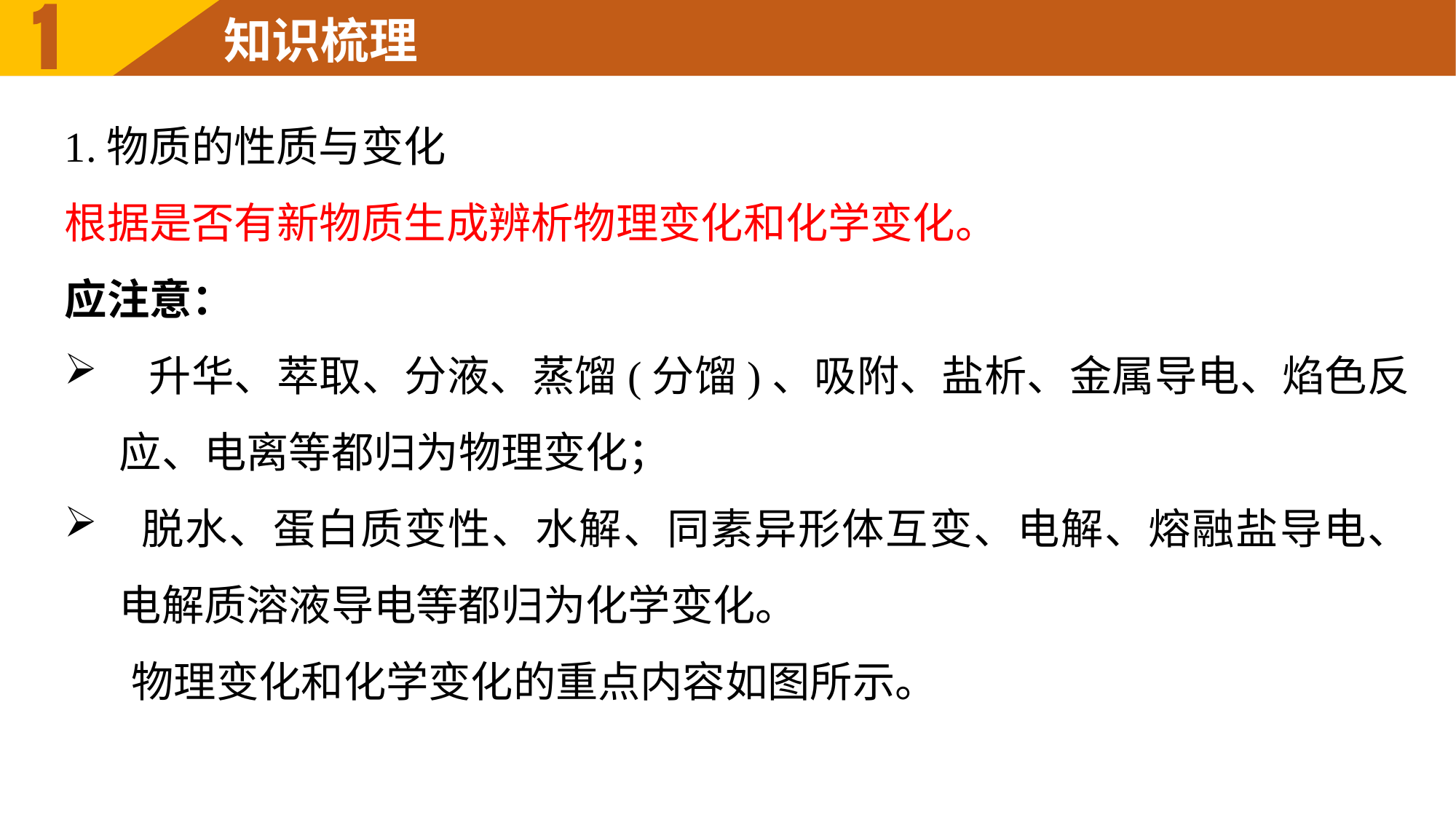

1.物质的性质与变化
根据是否有新物质生成辨析物理变化和化学变化。
应注意：
  升华、萃取、分液、蒸馏(分馏)、吸附、盐析、金属导电、焰色反应、电离等都归为物理变化；
 脱水、蛋白质变性、水解、同素异形体互变、电解、熔融盐导电、电解质溶液导电等都归为化学变化。
      物理变化和化学变化的重点内容如图所示。